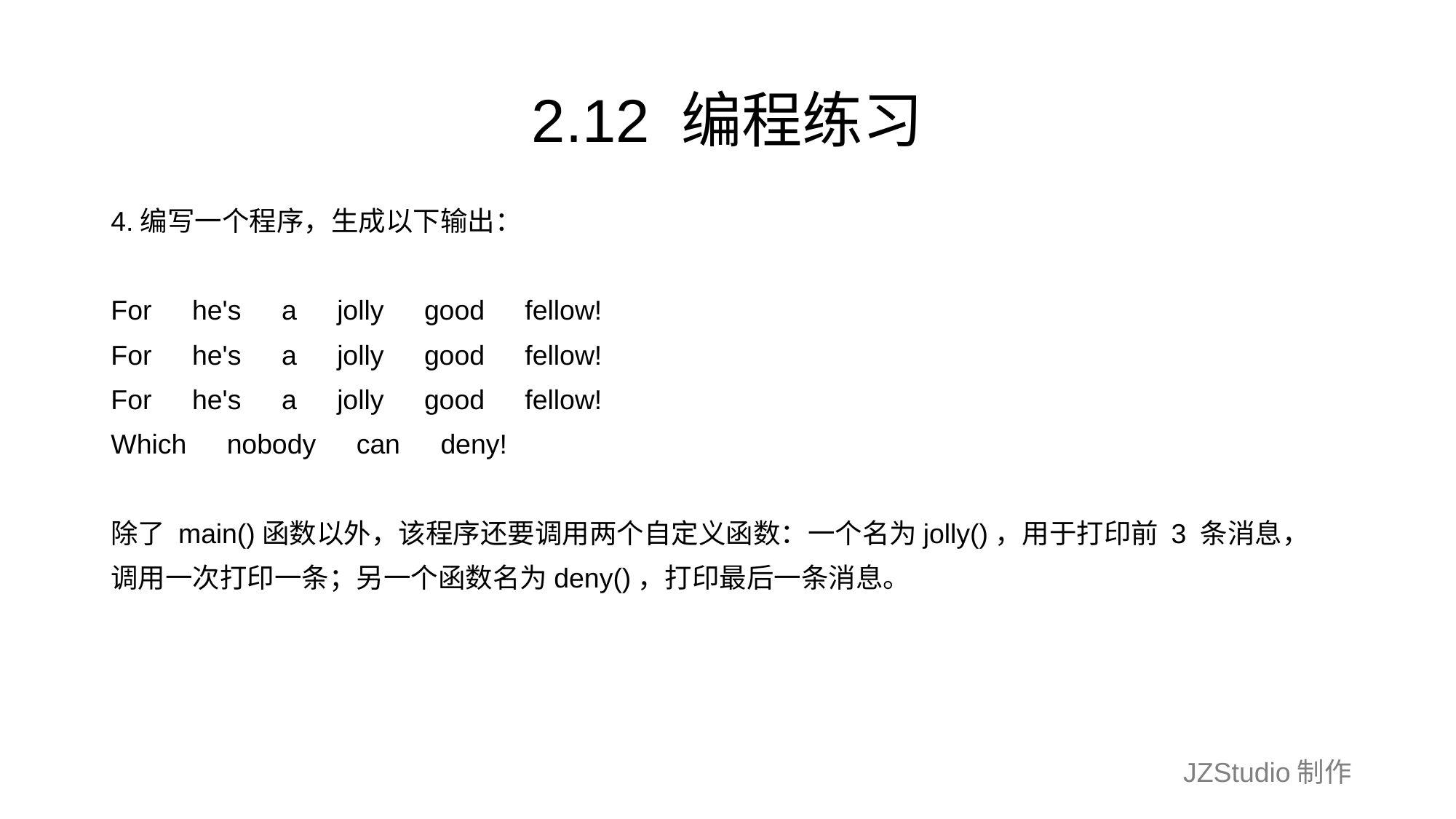

# 2.12 编程练习
4.编写一个程序，生成以下输出：

For　he's　a　jolly　good　fellow!
For　he's　a　jolly　good　fellow!
For　he's　a　jolly　good　fellow!
Which　nobody　can　deny!

除了 main()函数以外，该程序还要调用两个自定义函数：一个名为jolly()，用于打印前 3 条消息，
调用一次打印一条；另一个函数名为deny()，打印最后一条消息。